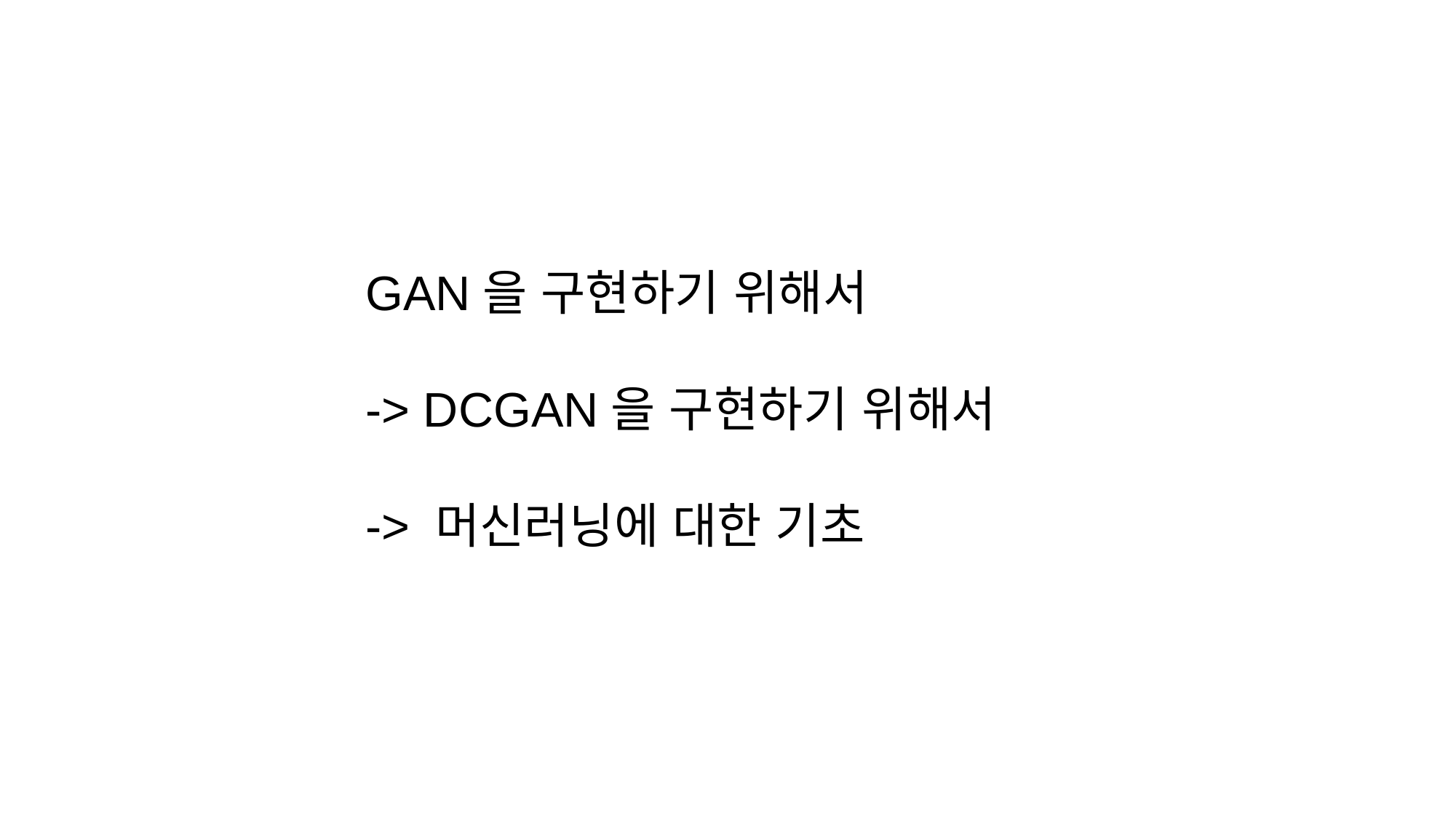

GAN을 구현하기 위해서

-> DCGAN을 구현하기 위해서

-> 머신러닝에 대한 기초